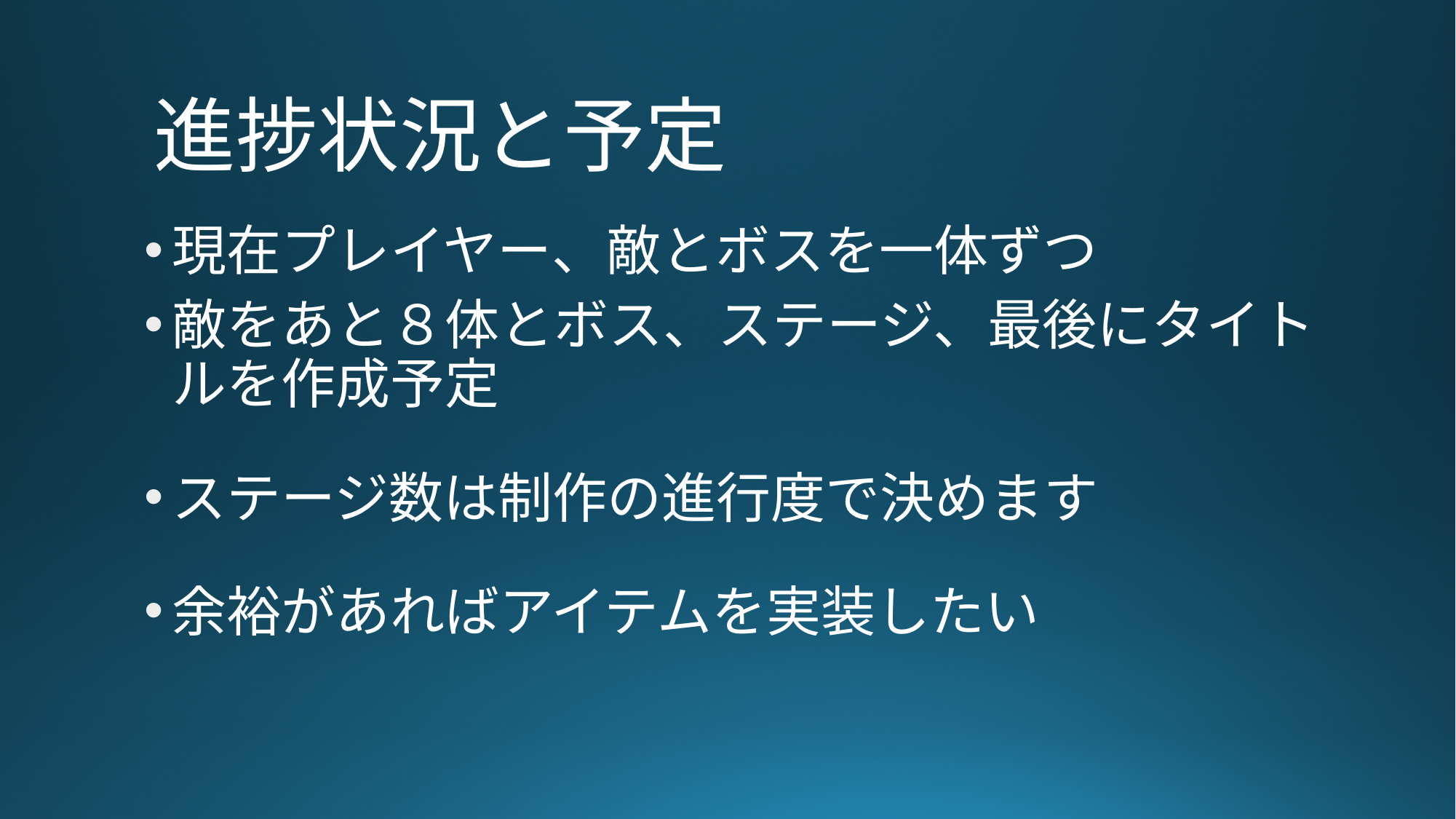

# 進捗状況と予定
現在プレイヤー、敵とボスを一体ずつ
敵をあと８体とボス、ステージ、最後にタイトルを作成予定
ステージ数は制作の進行度で決めます
余裕があればアイテムを実装したい